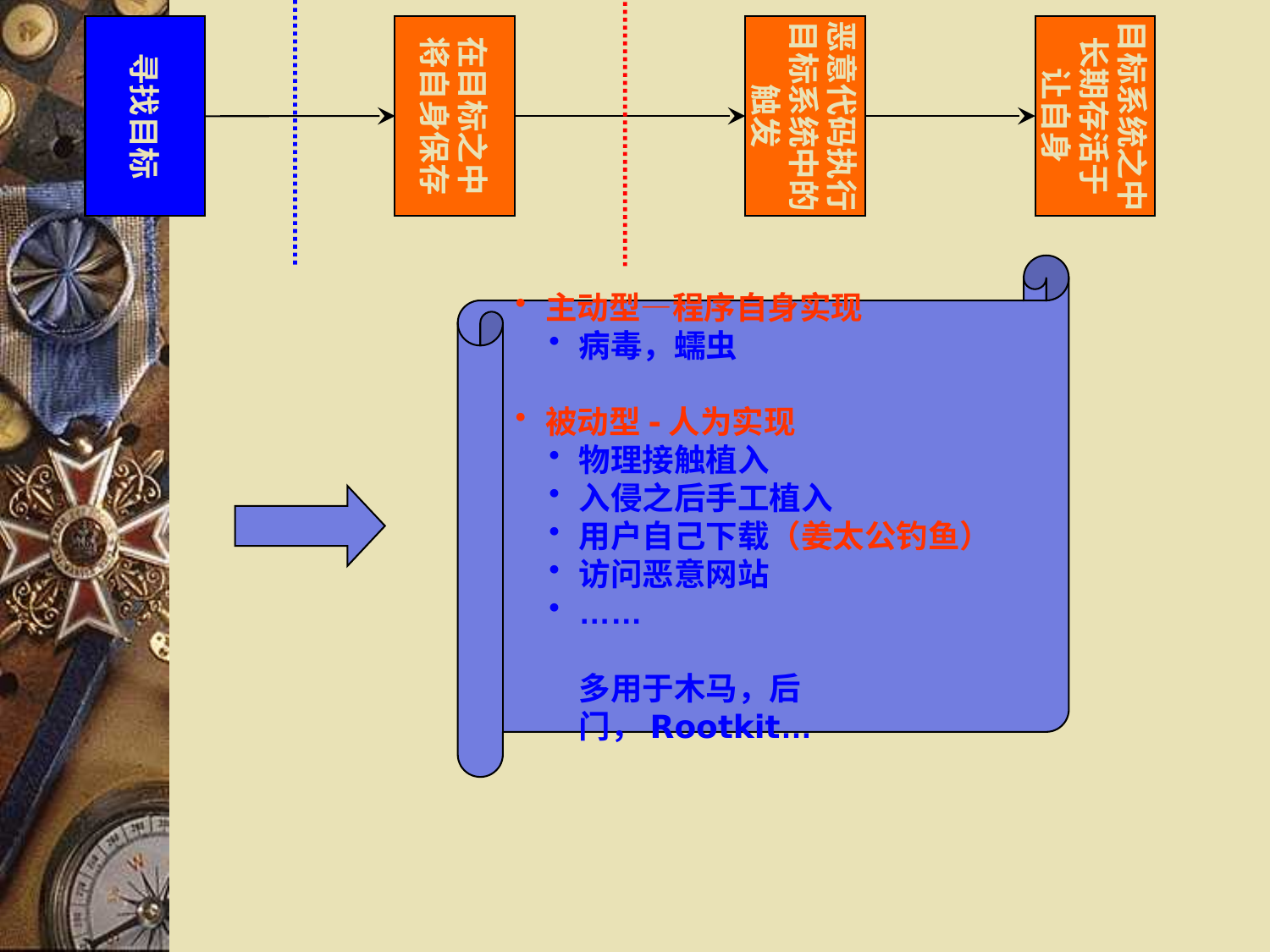

在目标之中
将自身保存
在目标之中
将自身保存
恶意代码执行
目标系统中的
触发
恶意代码执行
目标系统中的
触发
目标系统之中
长期存活于
让自身
目标系统之中
长期存活于
让自身
寻找目标
主动型—程序自身实现
病毒，蠕虫

被动型-人为实现
物理接触植入
入侵之后手工植入
用户自己下载（姜太公钓鱼）
访问恶意网站
……

多用于木马，后门，Rootkit…